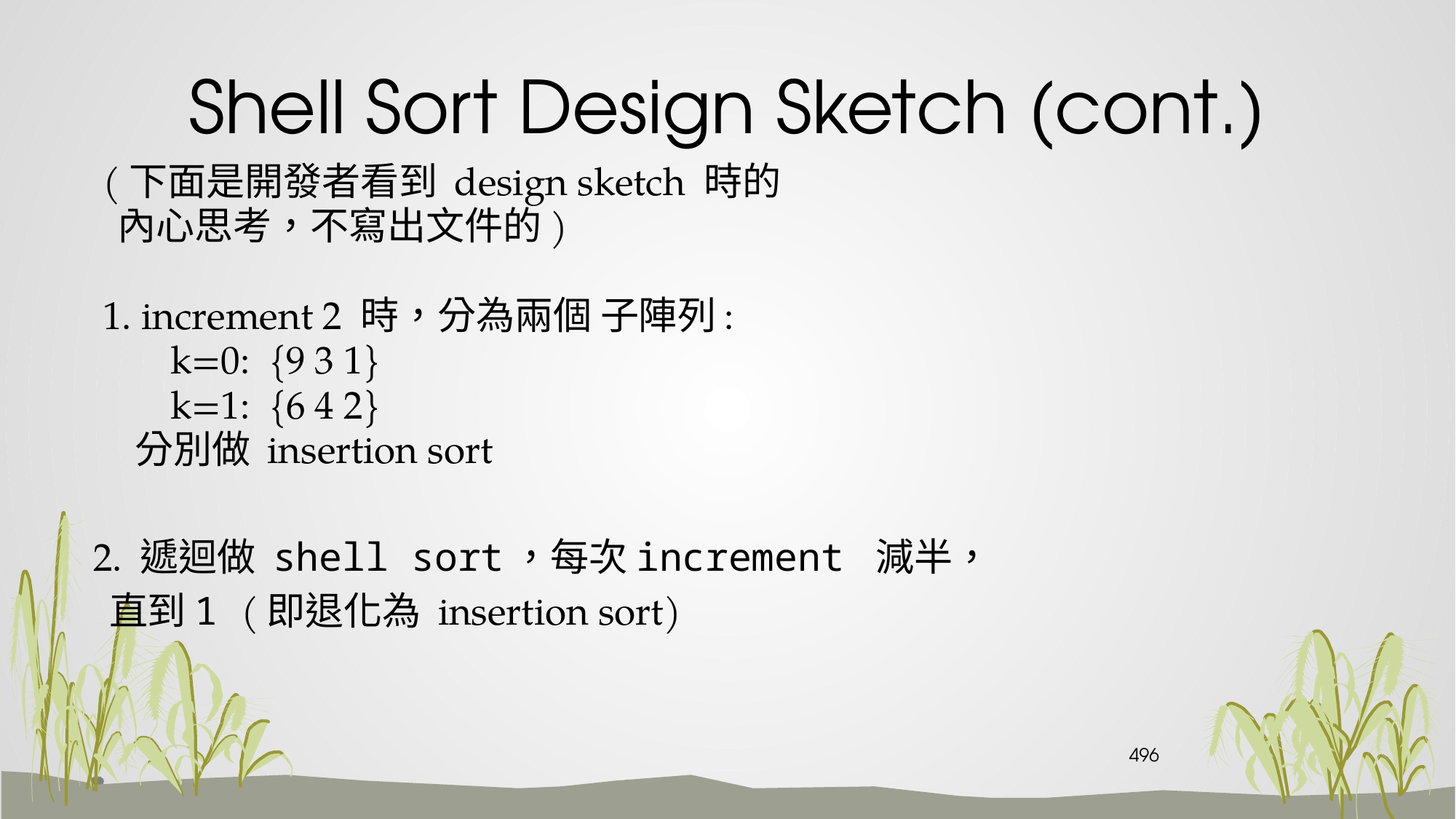

# Shell Sort Design Sketch (cont.)
  (下面是開發者看到 design sketch 時的
   內心思考，不寫出文件的)

  1. increment 2 時，分為兩個 子陣列:
         k=0:  {9 3 1}
         k=1:  {6 4 2}
     分別做 insertion sort

 2. 遞迴做 shell sort，每次increment 減半，
  直到1 (即退化為 insertion sort)

496